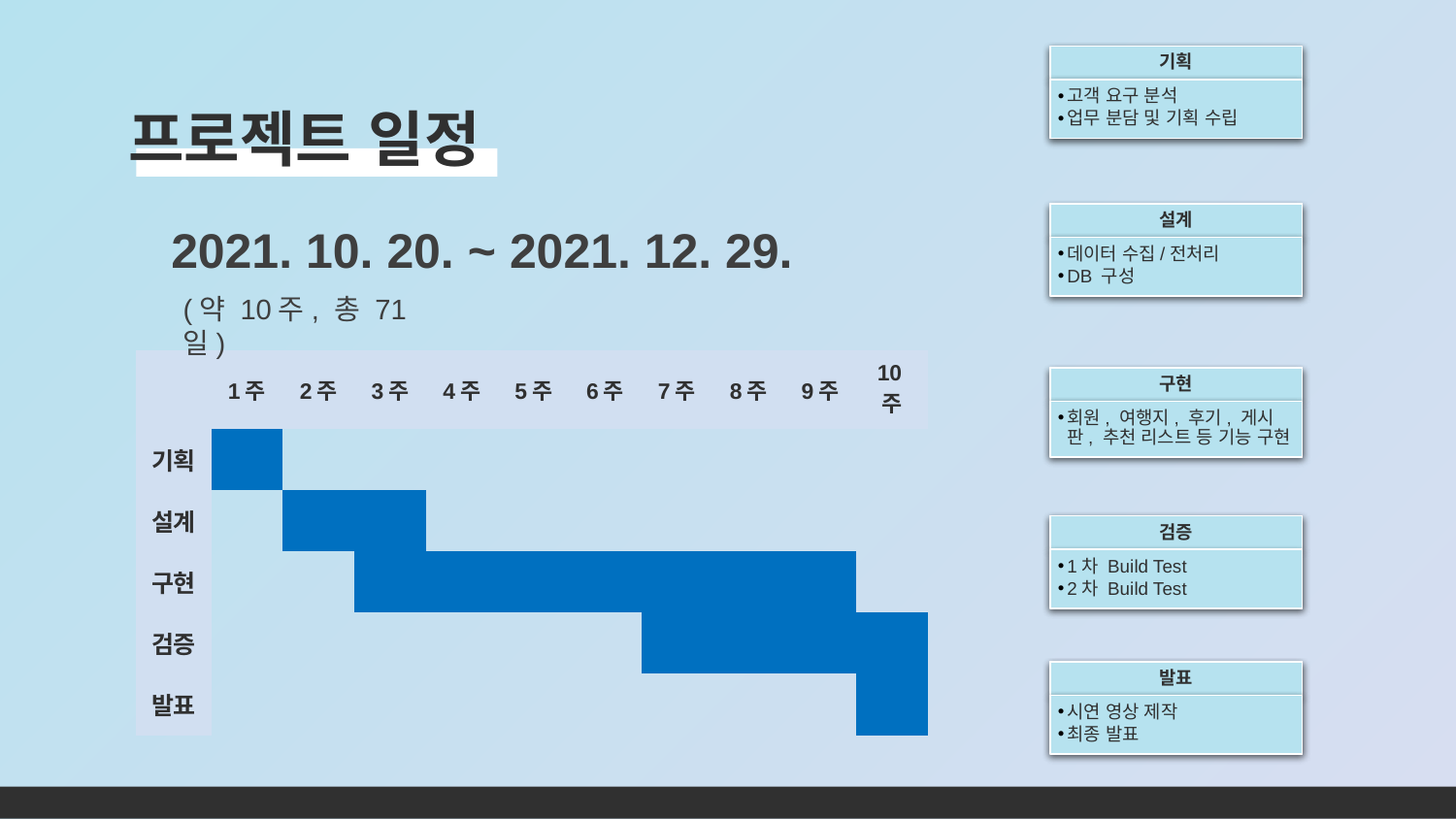

기획

고객 요구 분석
업무 분담 및 기획 수립
# 프로젝트 일정

설계

데이터 수집/전처리
DB 구성
2021. 10. 20. ~ 2021. 12. 29.
(약 10주, 총 71일)
|  | 1주 | 2주 | 3주 | 4주 | 5주 | 6주 | 7주 | 8주 | 9주 | 10주 |
| --- | --- | --- | --- | --- | --- | --- | --- | --- | --- | --- |
| 기획 |  |  |  |  |  |  |  |  |  |  |
| 설계 |  |  |  |  |  |  |  |  |  |  |
| 구현 |  |  |  |  |  |  |  |  |  |  |
| 검증 |  |  |  |  |  |  |  |  |  |  |
| 발표 |  |  |  |  |  |  |  |  |  |  |

구현

회원, 여행지, 후기, 게시판, 추천 리스트 등 기능 구현

검증

1차 Build Test
2차 Build Test

발표

시연 영상 제작
최종 발표